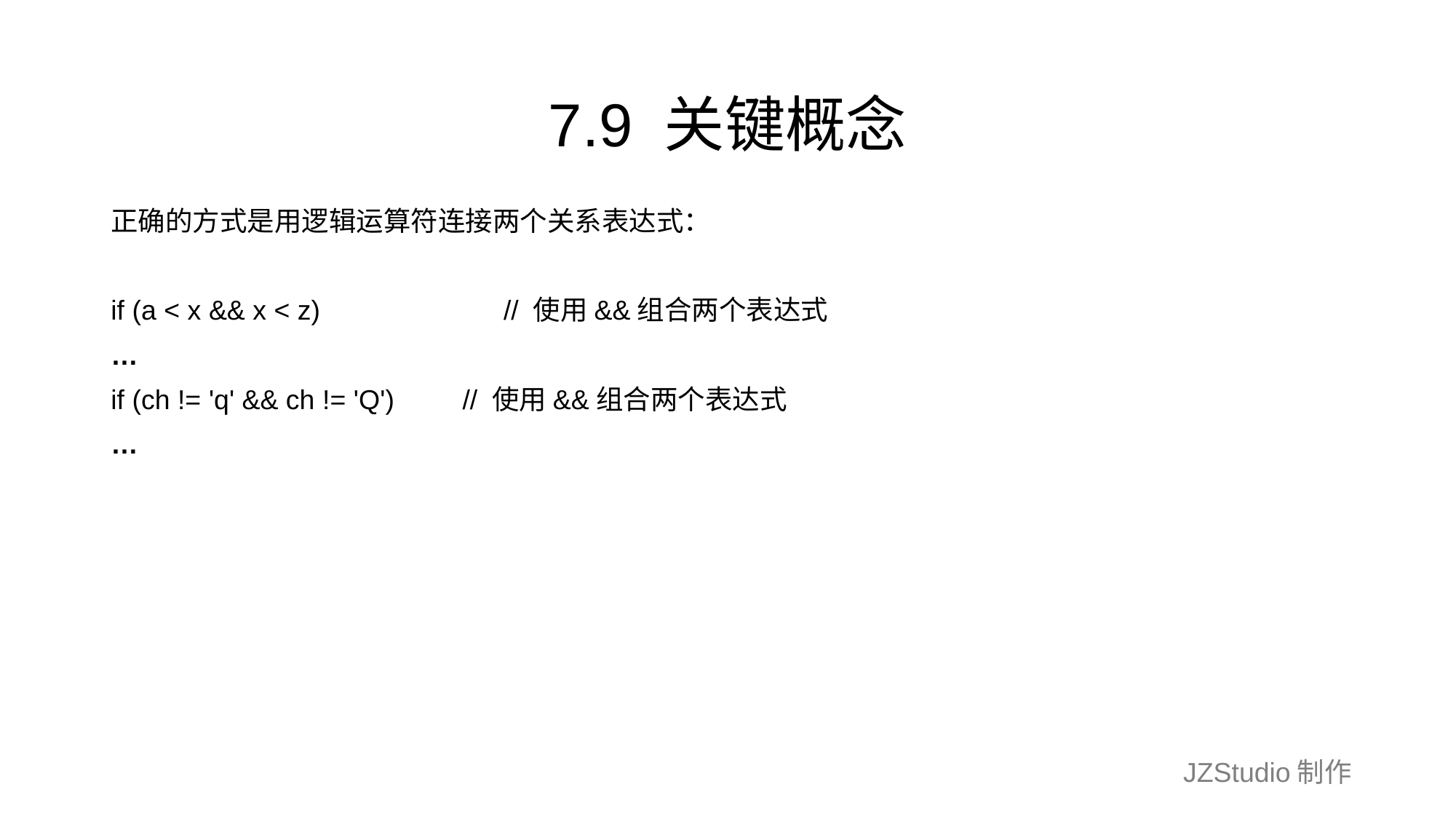

# 7.9 关键概念
正确的方式是用逻辑运算符连接两个关系表达式：

if (a < x && x < z)　　　　　　 // 使用&&组合两个表达式
…
if (ch != 'q' && ch != 'Q')　　// 使用&&组合两个表达式
…